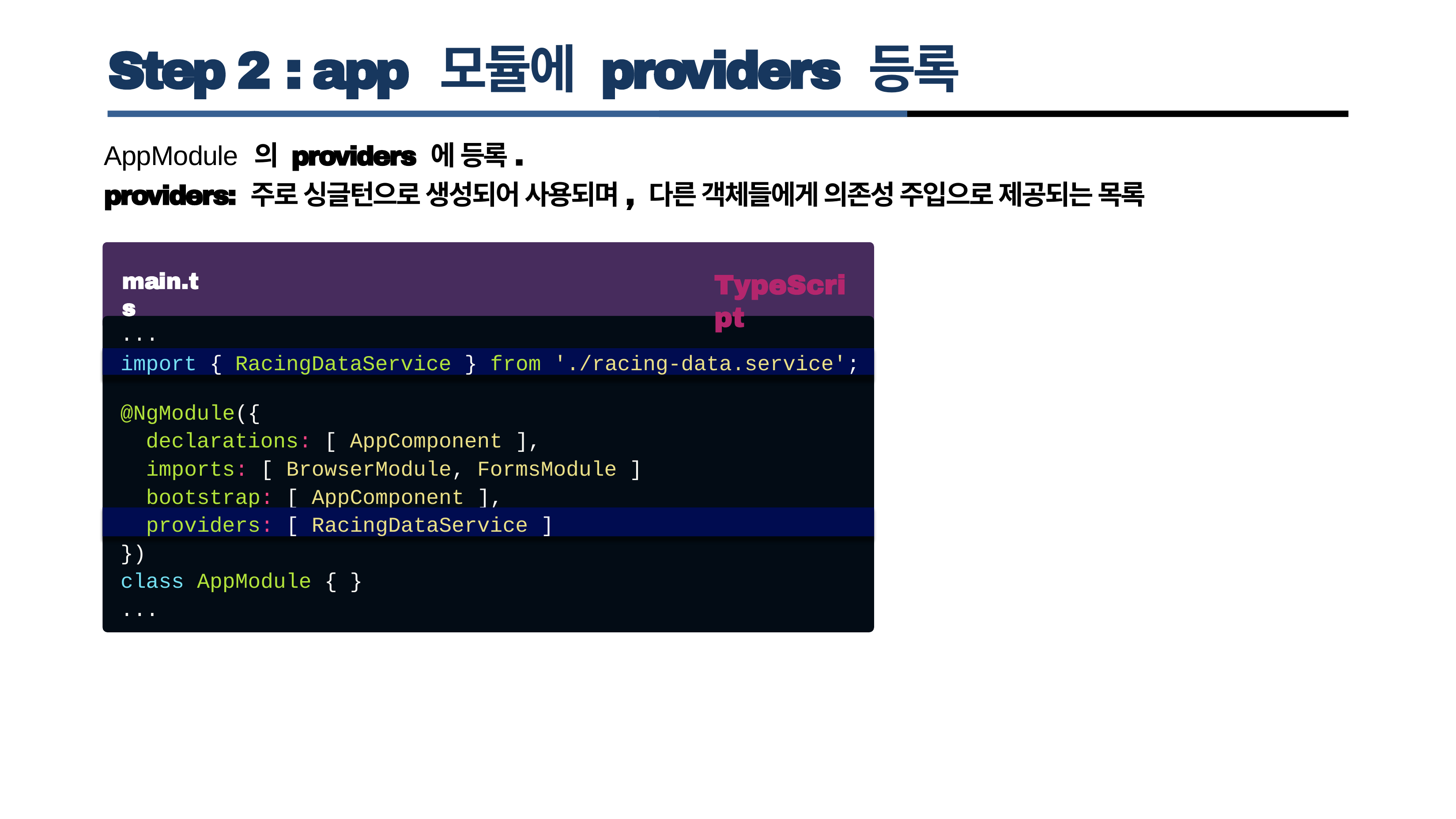

# Step 2 : app 모듈에 providers 등록
AppModule 의 providers 에 등록.
providers: 주로 싱글턴으로 생성되어 사용되며, 다른 객체들에게 의존성 주입으로 제공되는 목록

main.ts
TypeScript

...

import { RacingDataService } from './racing-data.service';
@NgModule({
  declarations:
[ AppComponent ],
imports: [ BrowserModule,
FormsModule ]
],
bootstrap: [ AppComponent

providers: [ RacingDataService ]
})
class AppModule { }
...